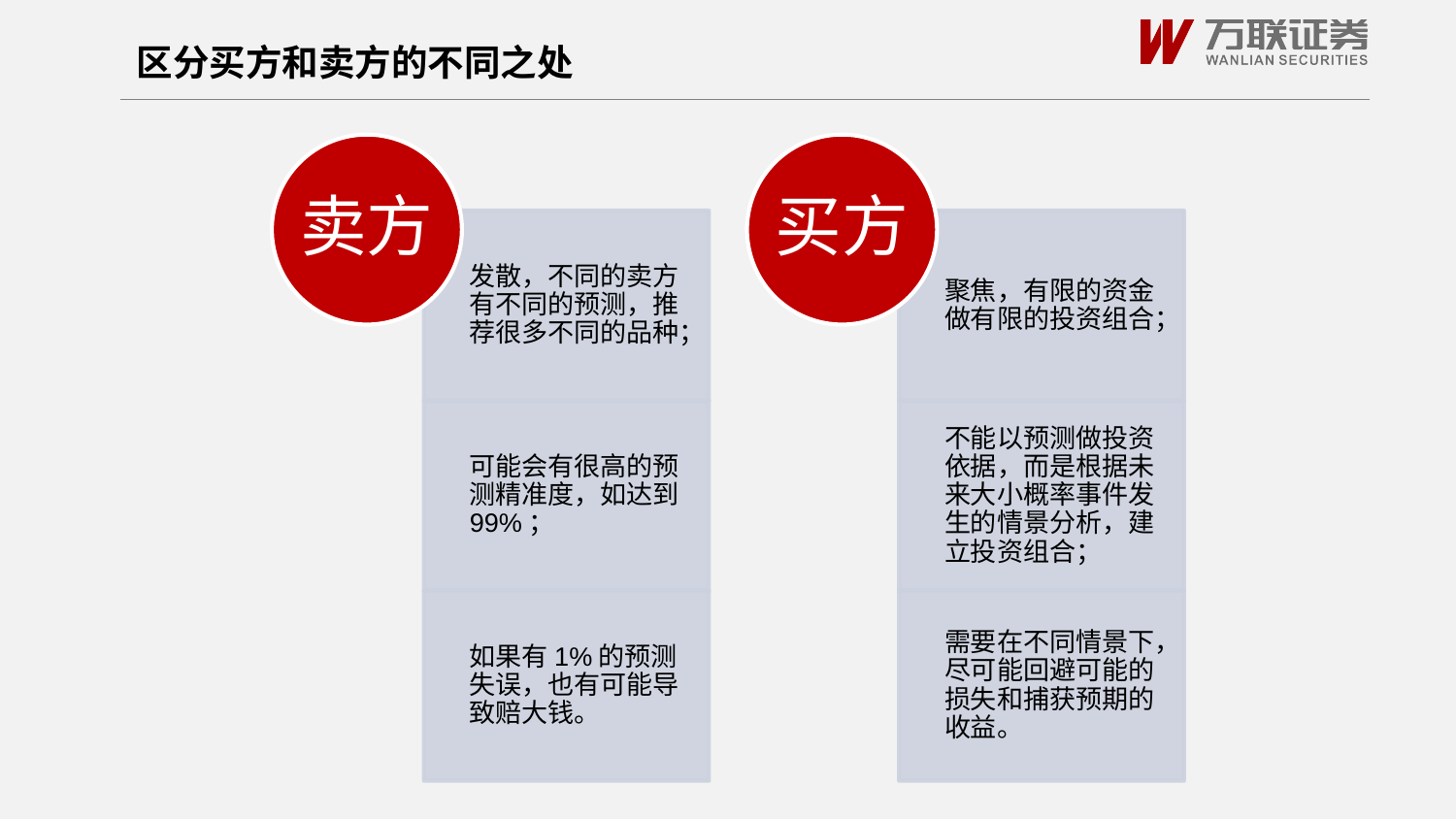

区分买方和卖方的不同之处
发散，不同的卖方有不同的预测，推荐很多不同的品种；
可能会有很高的预测精准度，如达到99%；
如果有1%的预测失误，也有可能导致赔大钱。
卖方
聚焦，有限的资金做有限的投资组合；
不能以预测做投资依据，而是根据未来大小概率事件发生的情景分析，建立投资组合；
需要在不同情景下，尽可能回避可能的损失和捕获预期的收益。
买方